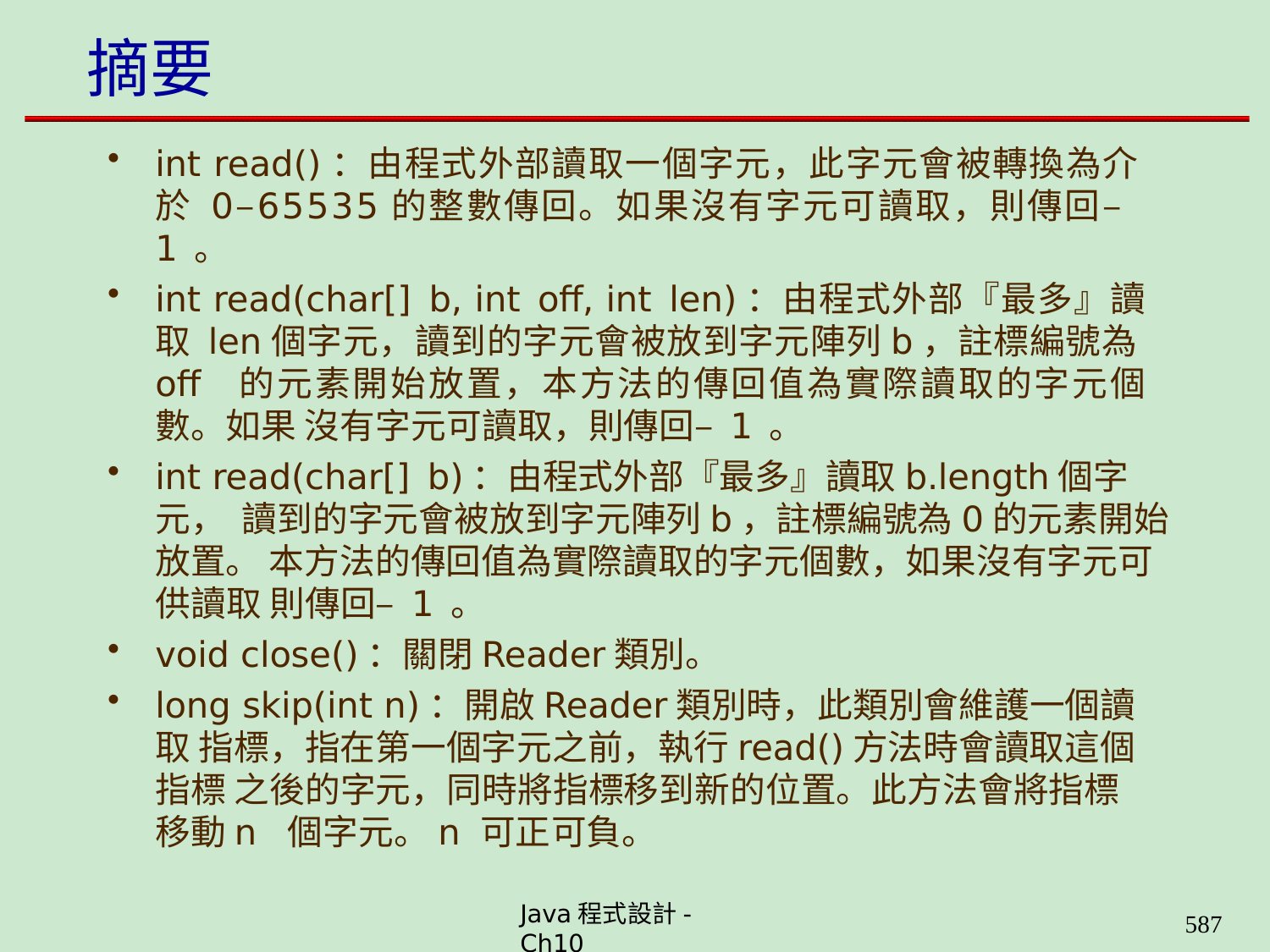

# 摘要
int read()：由程式外部讀取一個字元，此字元會被轉換為介於 0–65535的整數傳回。如果沒有字元可讀取，則傳回–1。
int read(char[] b, int off, int len)：由程式外部『最多』讀 取 len個字元，讀到的字元會被放到字元陣列b，註標編號為off  的元素開始放置，本方法的傳回值為實際讀取的字元個數。如果 沒有字元可讀取，則傳回–1。
int read(char[] b)：由程式外部『最多』讀取b.length個字元，  讀到的字元會被放到字元陣列b，註標編號為0的元素開始放置。 本方法的傳回值為實際讀取的字元個數，如果沒有字元可供讀取 則傳回–1。
void close()：關閉Reader類別。
long skip(int n)：開啟Reader類別時，此類別會維護一個讀取 指標，指在第一個字元之前，執行read()方法時會讀取這個指標 之後的字元，同時將指標移到新的位置。此方法會將指標移動n  個字元。n 可正可負。
Java程式設計-Ch10
587